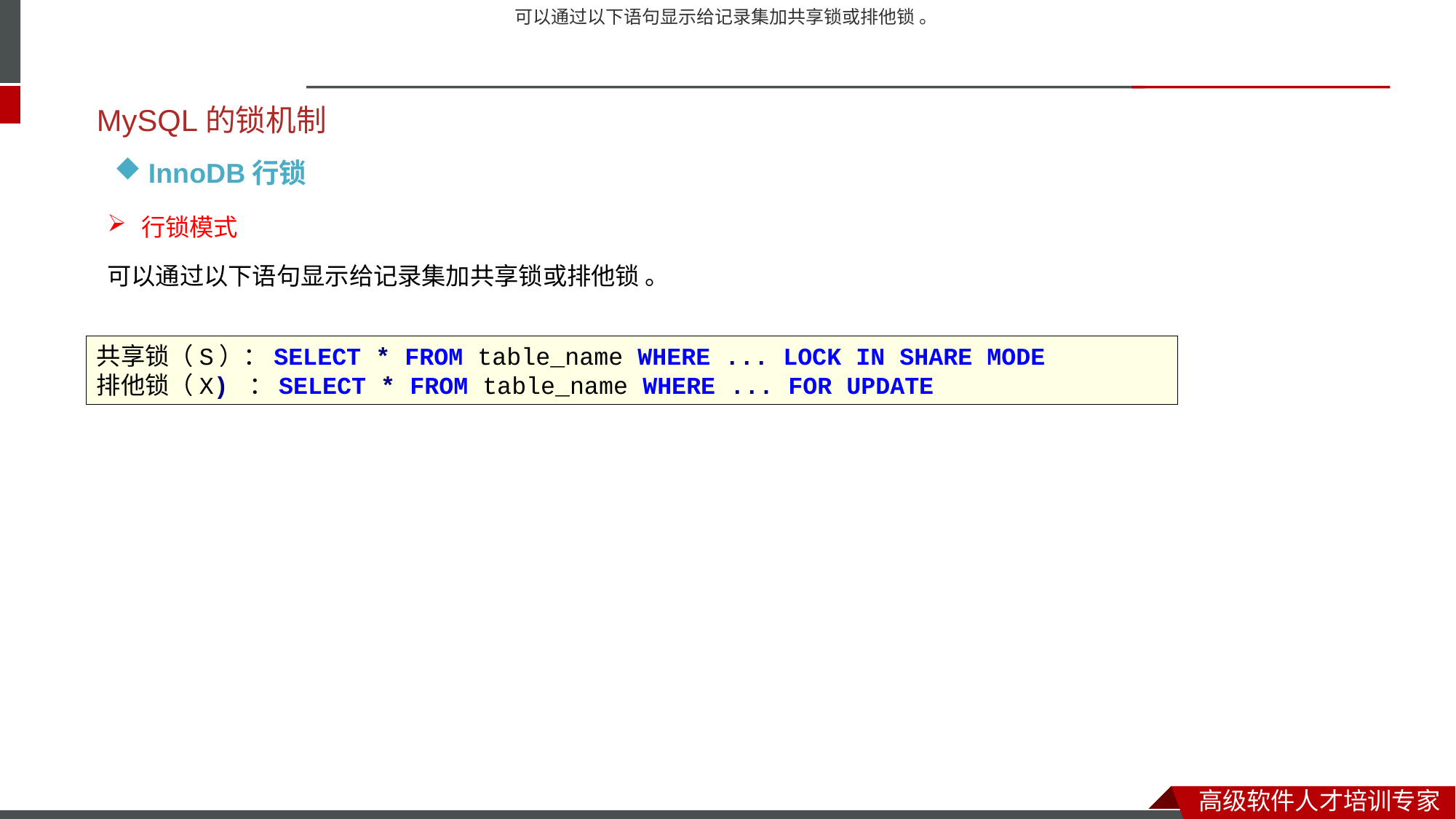

可以通过以下语句显示给记录集加共享锁或排他锁 。
MySQL的锁机制
InnoDB行锁
行锁模式
可以通过以下语句显示给记录集加共享锁或排他锁 。
共享锁（S）：SELECT * FROM table_name WHERE ... LOCK IN SHARE MODE
排他锁（X) ：SELECT * FROM table_name WHERE ... FOR UPDATE